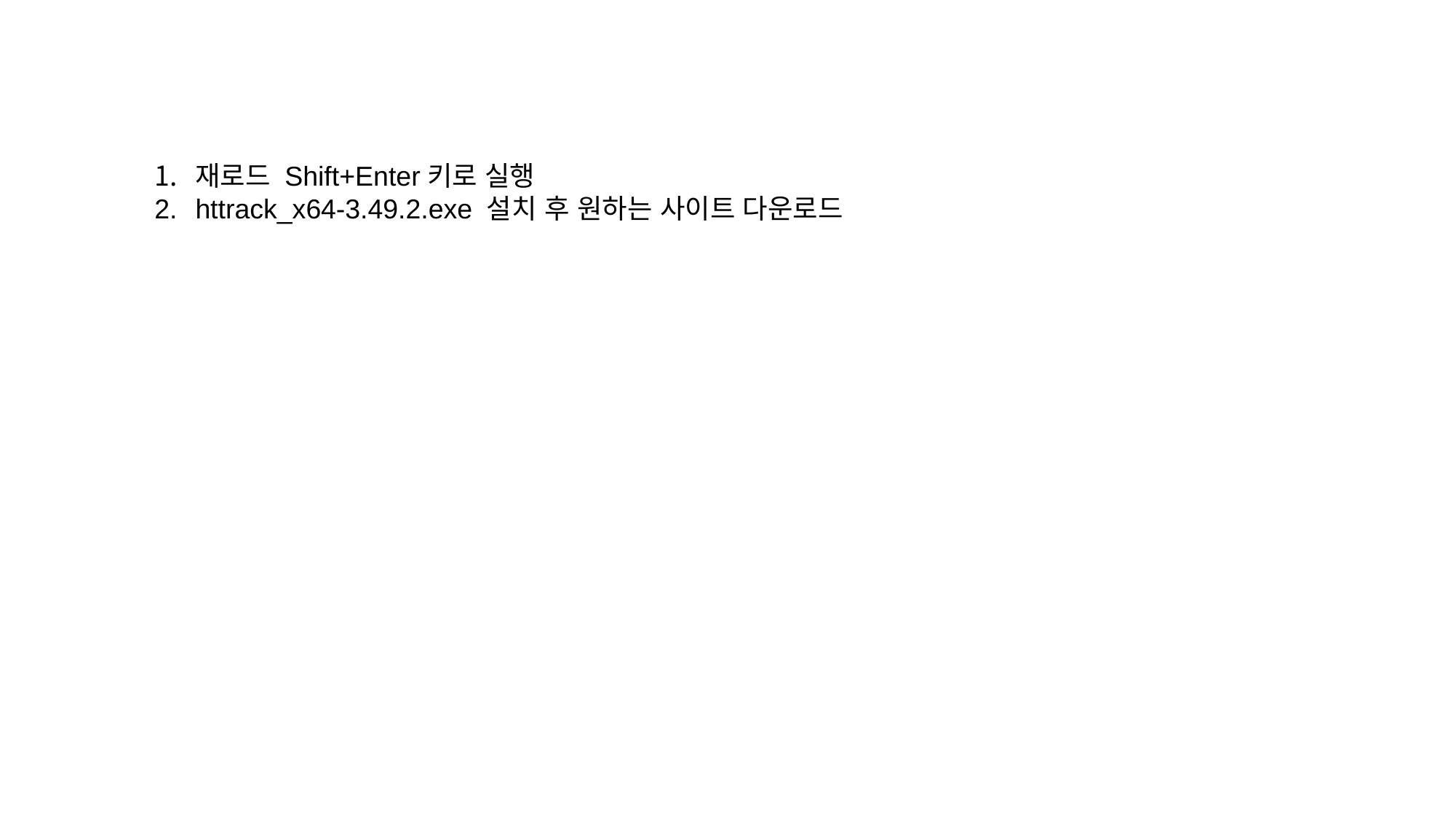

재로드 Shift+Enter키로 실행
httrack_x64-3.49.2.exe 설치 후 원하는 사이트 다운로드